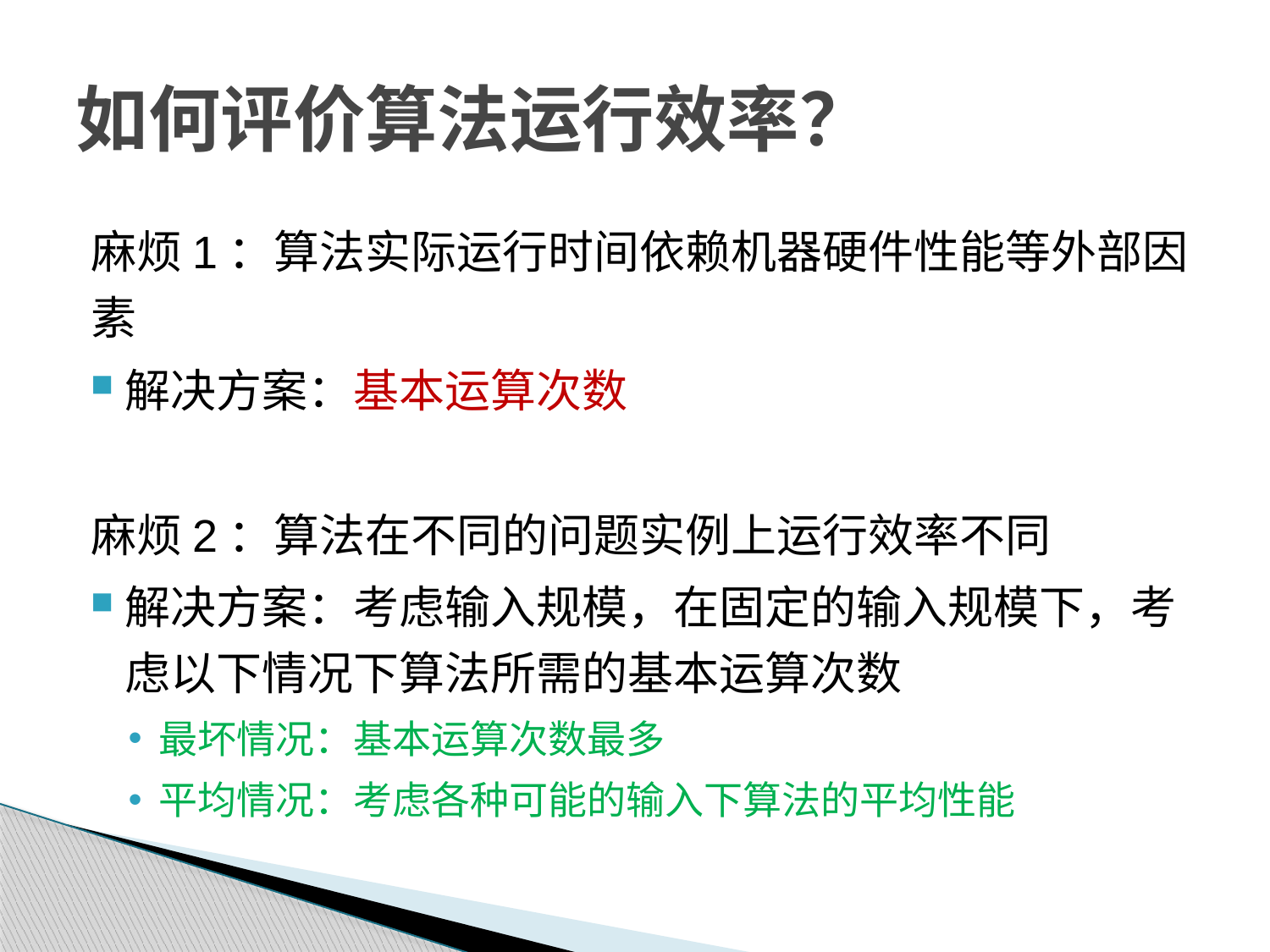

# 如何评价算法运行效率？
麻烦1：算法实际运行时间依赖机器硬件性能等外部因素
解决方案：基本运算次数

麻烦2：算法在不同的问题实例上运行效率不同
解决方案：考虑输入规模，在固定的输入规模下，考虑以下情况下算法所需的基本运算次数
最坏情况：基本运算次数最多
平均情况：考虑各种可能的输入下算法的平均性能